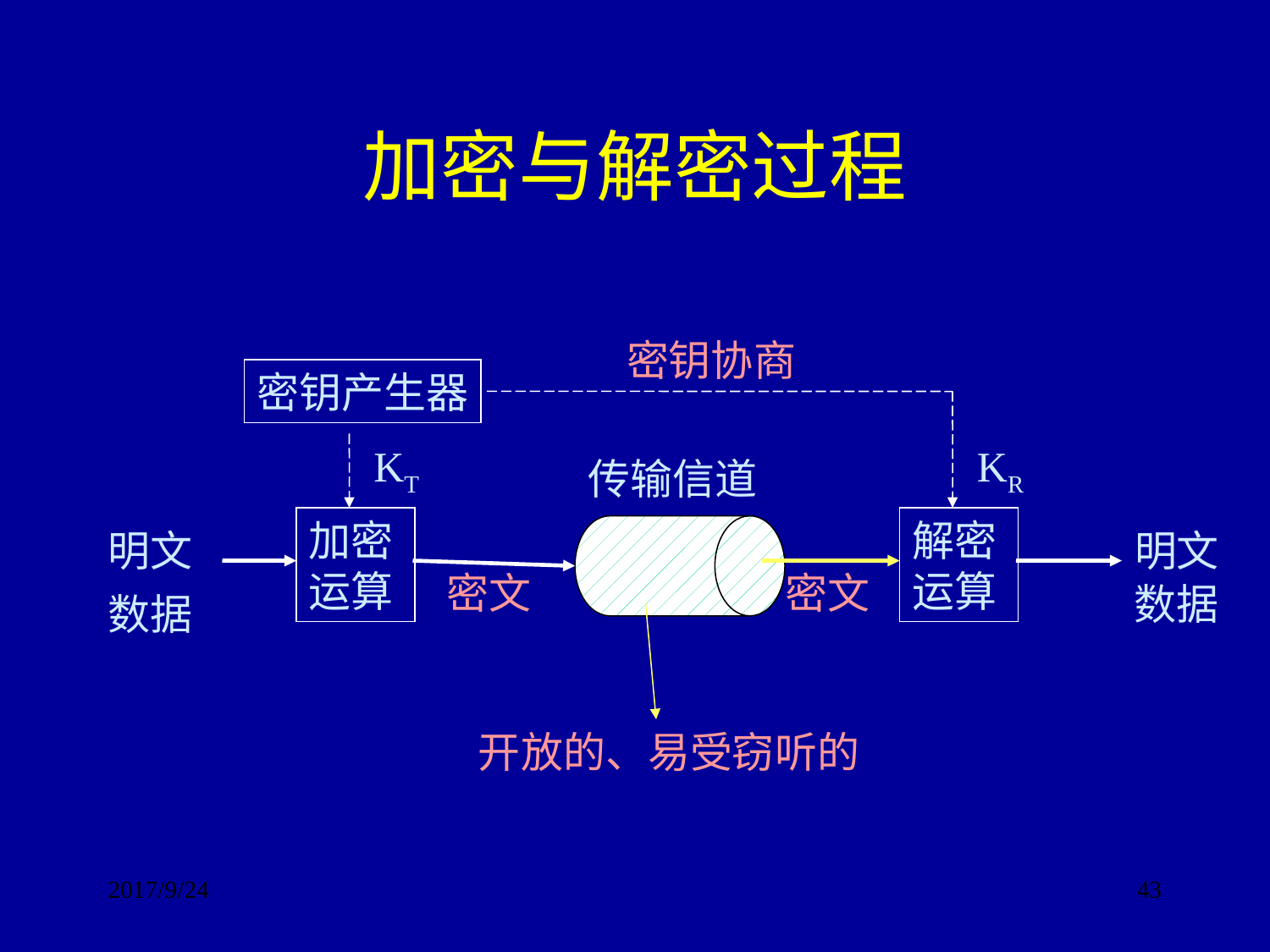

# 加密与解密过程
密钥协商
密钥产生器

KT
KR
传输信道
加密运算
解密运算

明文
明文

密文

密文

数据
数据

开放的、易受窃听的
2017/9/24
43